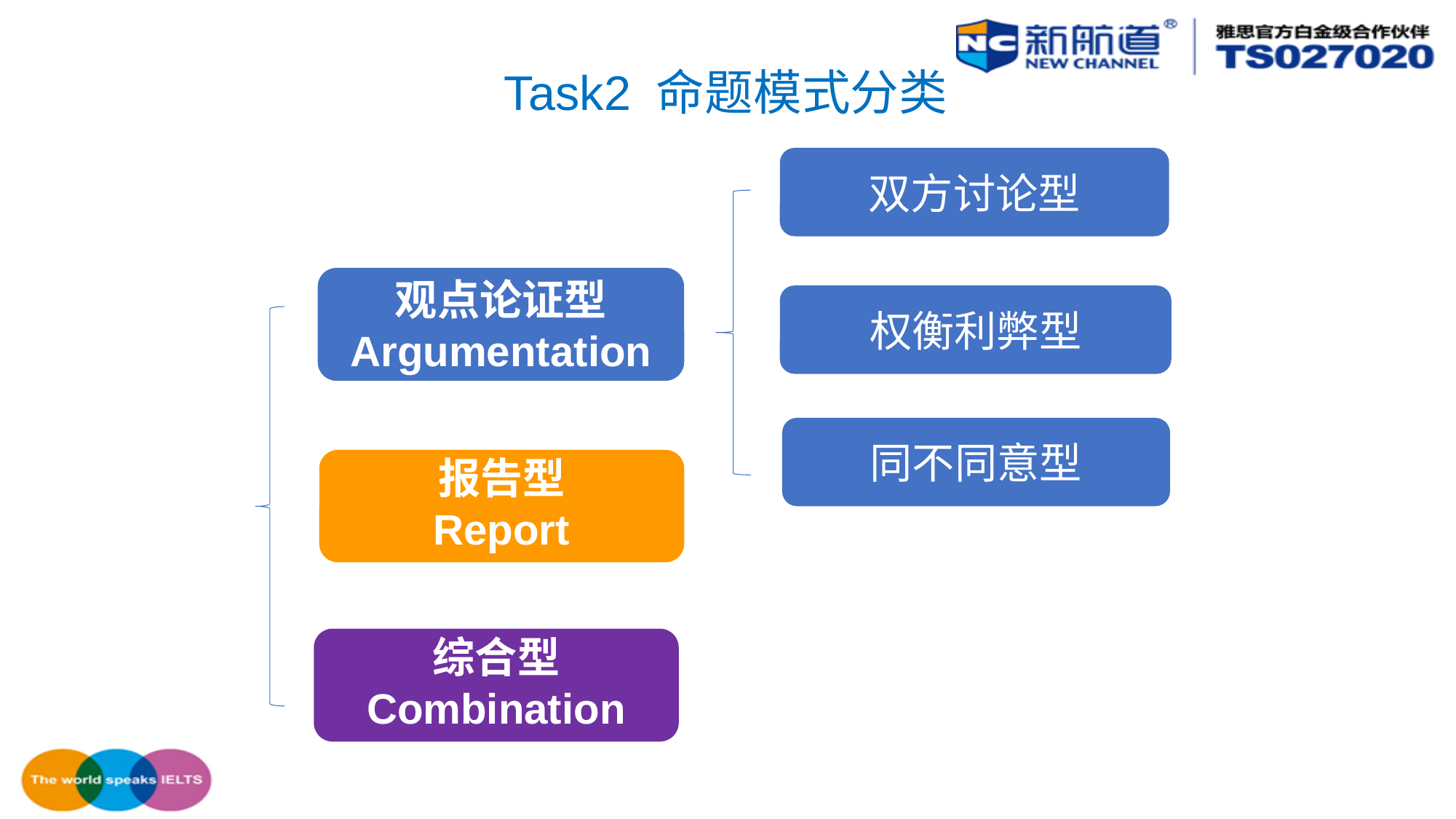

# Task2 命题模式分类
双方讨论型

观点论证型
Argumentation

权衡利弊型

同不同意型

报告型
Report

综合型
Combination